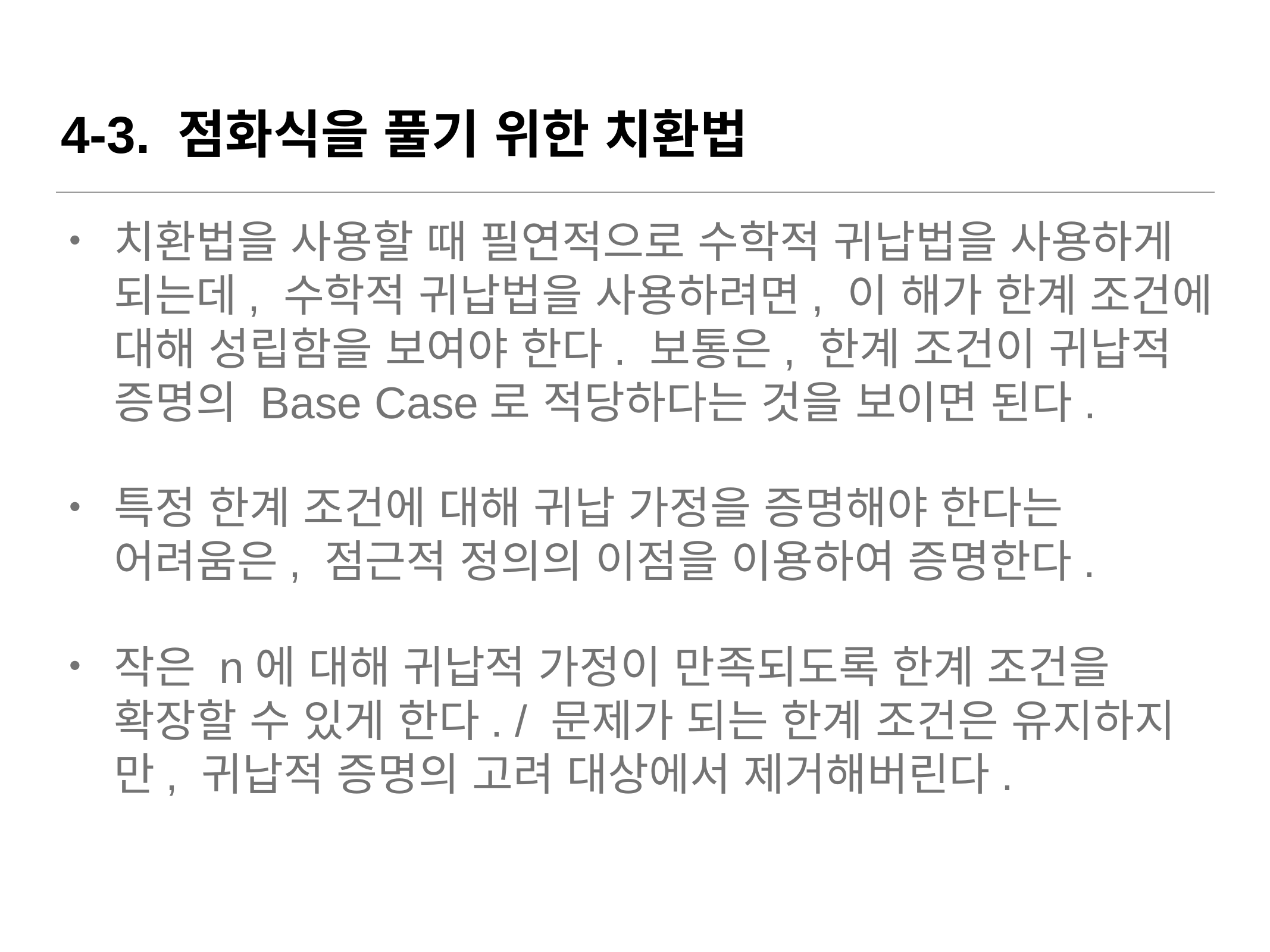

# 4-3. 점화식을 풀기 위한 치환법
치환법을 사용할 때 필연적으로 수학적 귀납법을 사용하게 되는데, 수학적 귀납법을 사용하려면, 이 해가 한계 조건에 대해 성립함을 보여야 한다. 보통은, 한계 조건이 귀납적 증명의 Base Case로 적당하다는 것을 보이면 된다.
특정 한계 조건에 대해 귀납 가정을 증명해야 한다는 어려움은, 점근적 정의의 이점을 이용하여 증명한다.
작은 n에 대해 귀납적 가정이 만족되도록 한계 조건을 확장할 수 있게 한다. / 문제가 되는 한계 조건은 유지하지만, 귀납적 증명의 고려 대상에서 제거해버린다.